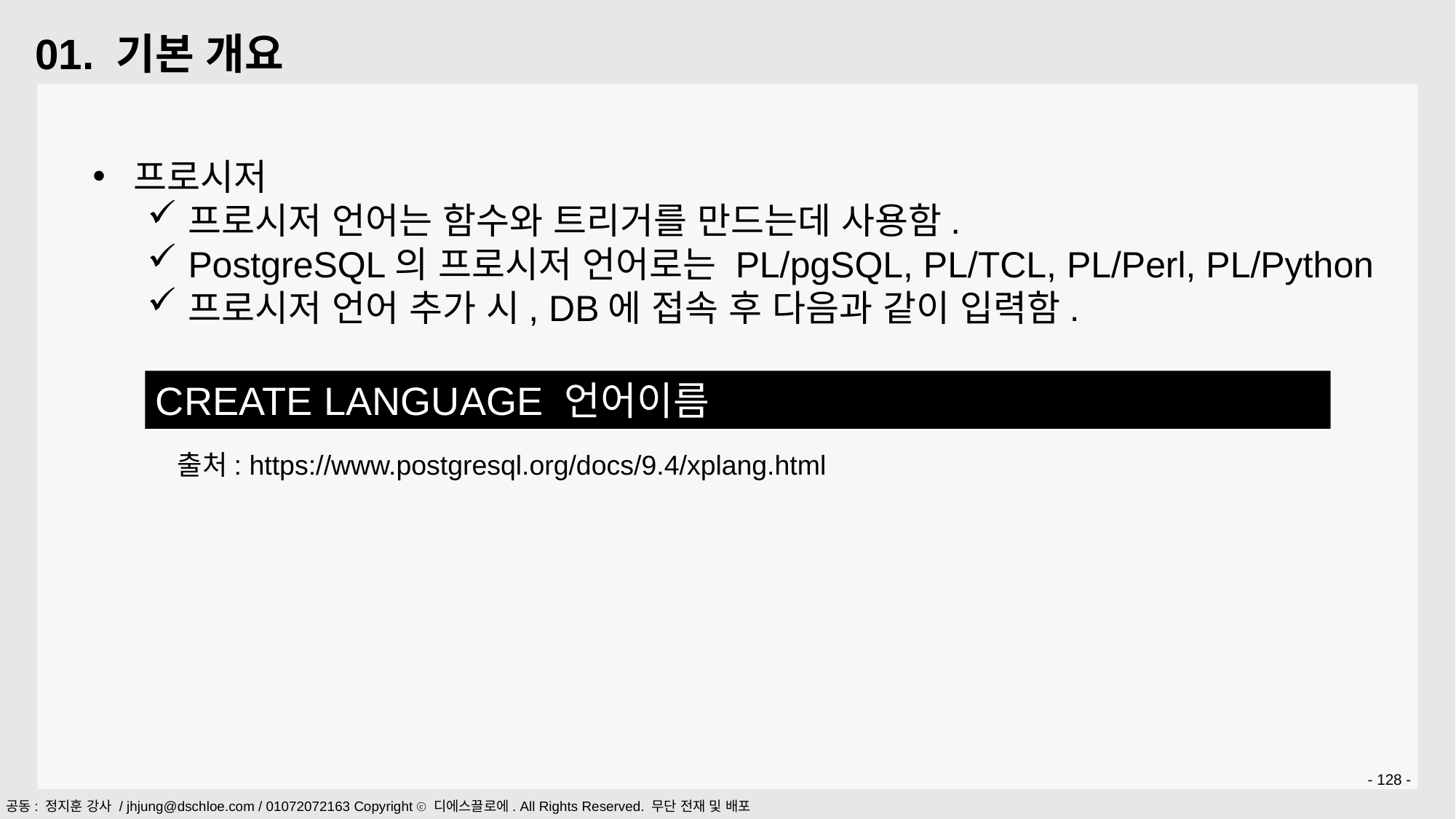

01. 기본 개요
프로시저
프로시저 언어는 함수와 트리거를 만드는데 사용함.
PostgreSQL의 프로시저 언어로는 PL/pgSQL, PL/TCL, PL/Perl, PL/Python
프로시저 언어 추가 시, DB에 접속 후 다음과 같이 입력함.
CREATE LANGUAGE 언어이름
출처: https://www.postgresql.org/docs/9.4/xplang.html
- 128 -